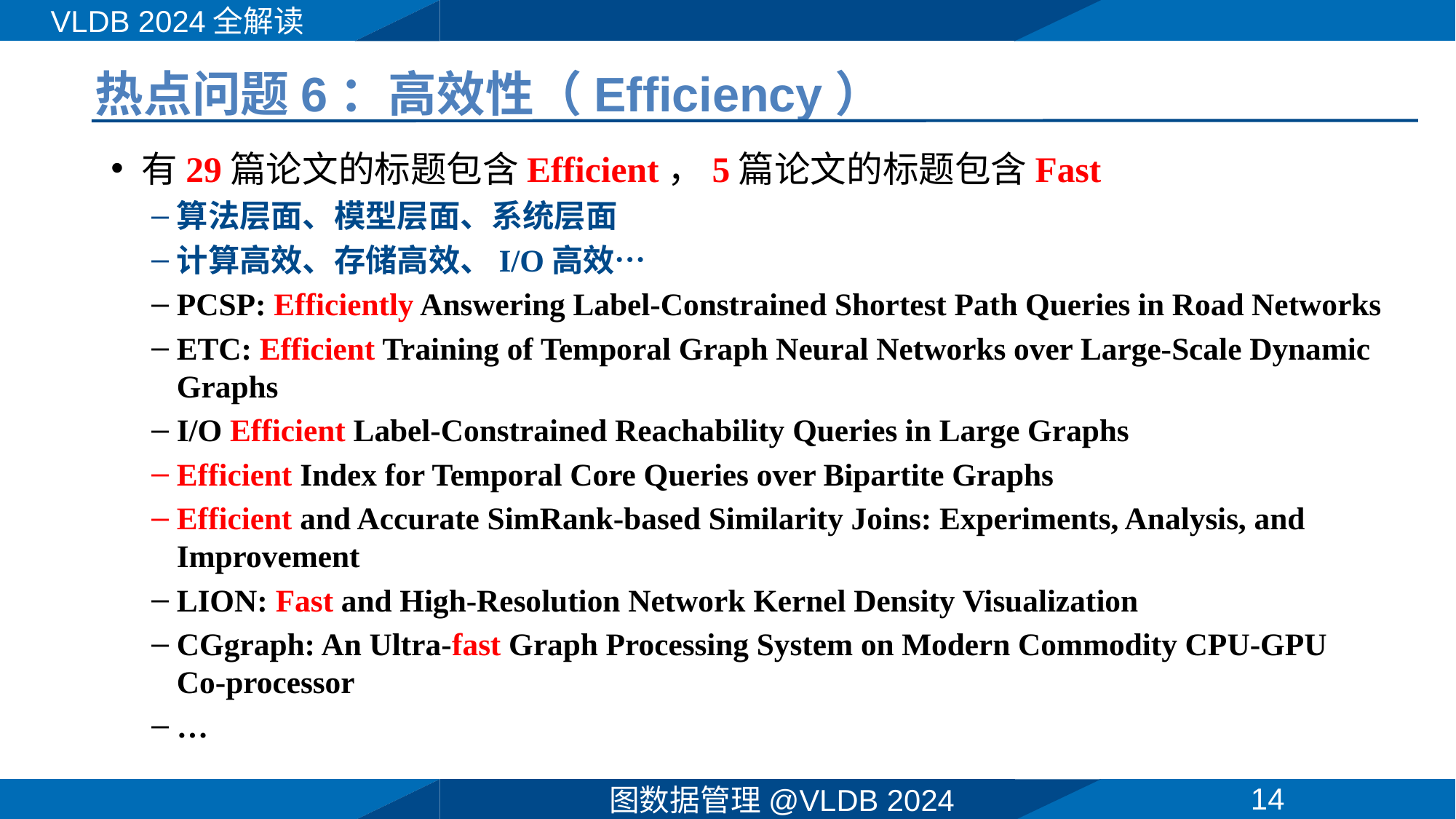

VLDB 2024全解读

# 热点问题6：高效性（Efficiency）
有29篇论文的标题包含Efficient，5篇论文的标题包含Fast
算法层面、模型层面、系统层面
计算高效、存储高效、I/O高效…
PCSP: Efficiently Answering Label-Constrained Shortest Path Queries in Road Networks
ETC: Efficient Training of Temporal Graph Neural Networks over Large-Scale Dynamic Graphs
I/O Efficient Label-Constrained Reachability Queries in Large Graphs
Efficient Index for Temporal Core Queries over Bipartite Graphs
Efficient and Accurate SimRank-based Similarity Joins: Experiments, Analysis, and Improvement
LION: Fast and High-Resolution Network Kernel Density Visualization
CGgraph: An Ultra-fast Graph Processing System on Modern Commodity CPU-GPU Co-processor
…
14
图数据管理@VLDB 2024